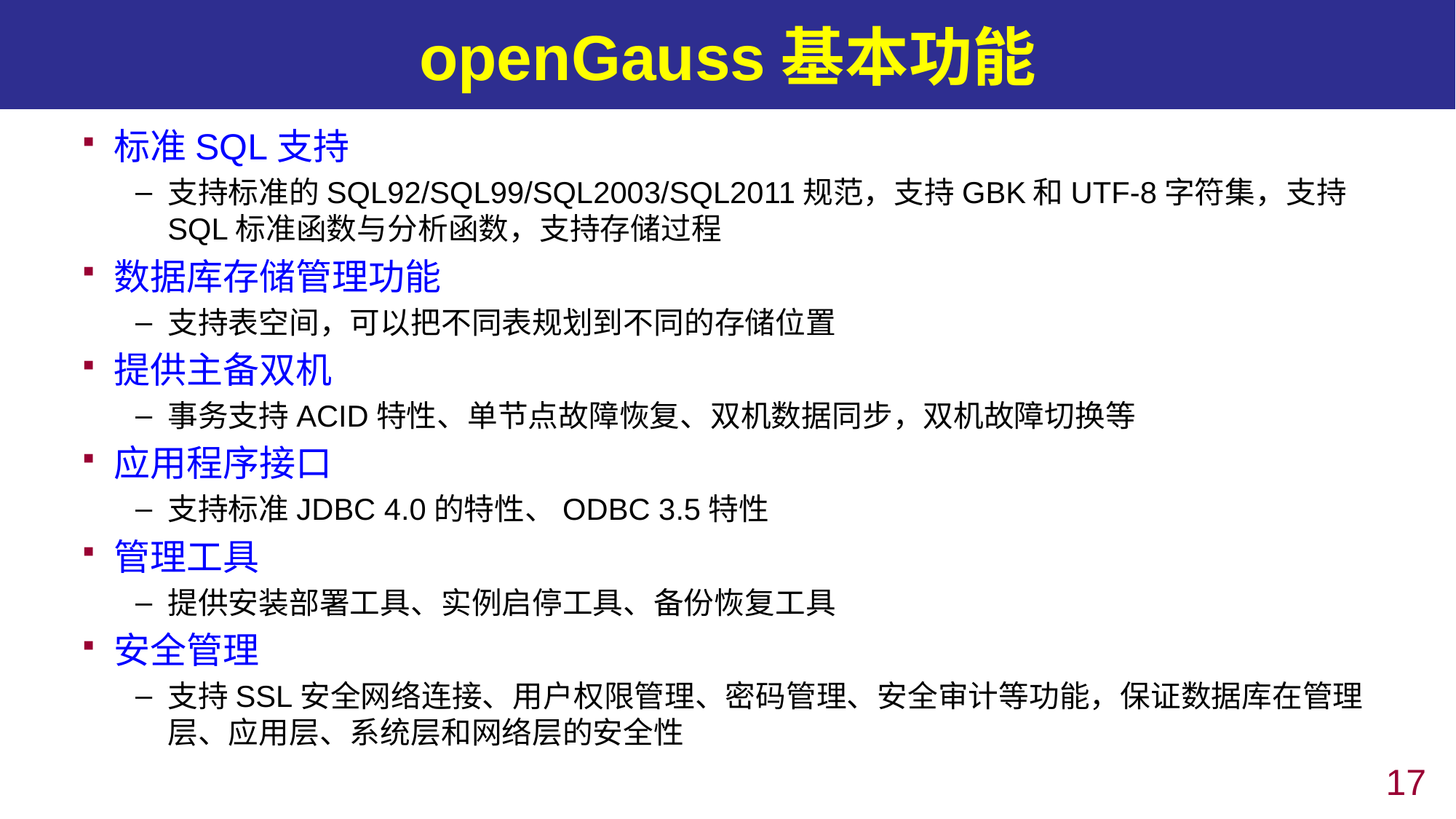

# openGauss基本功能
标准SQL支持
支持标准的SQL92/SQL99/SQL2003/SQL2011规范，支持GBK和UTF-8字符集，支持SQL标准函数与分析函数，支持存储过程
数据库存储管理功能
支持表空间，可以把不同表规划到不同的存储位置
提供主备双机
事务支持ACID特性、单节点故障恢复、双机数据同步，双机故障切换等
应用程序接口
支持标准JDBC 4.0的特性、ODBC 3.5特性
管理工具
提供安装部署工具、实例启停工具、备份恢复工具
安全管理
支持SSL安全网络连接、用户权限管理、密码管理、安全审计等功能，保证数据库在管理层、应用层、系统层和网络层的安全性
17